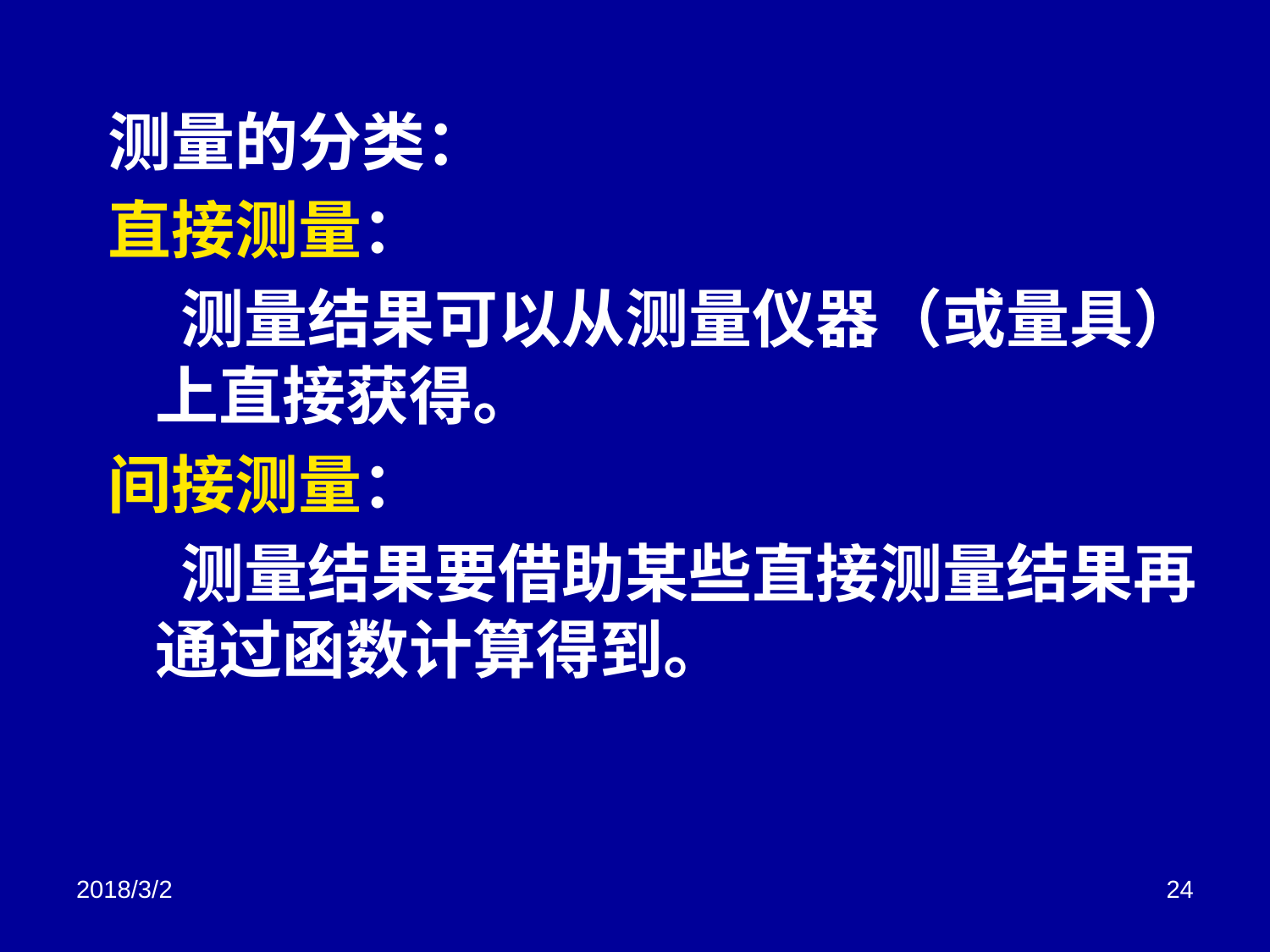

测量的分类：
直接测量：
    测量结果可以从测量仪器（或量具）上直接获得。
间接测量：
    测量结果要借助某些直接测量结果再通过函数计算得到。

2018/3/2
24